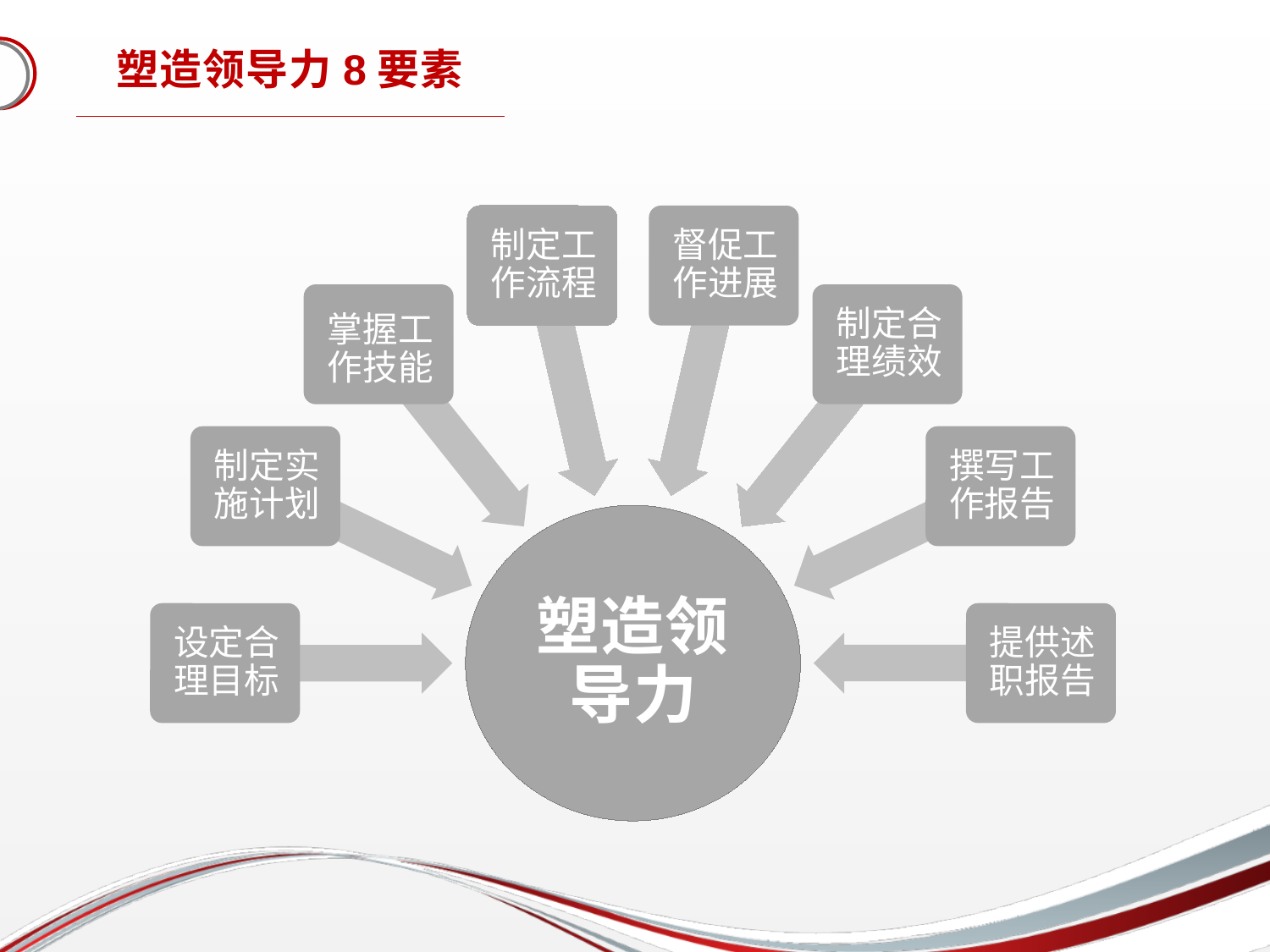

塑造领导力8要素
塑造领导力
设定合理目标
制定实施计划

掌握工作技能

制定工作流程
督促工作进展
制定合理绩效
撰写工作报告
提供述职报告